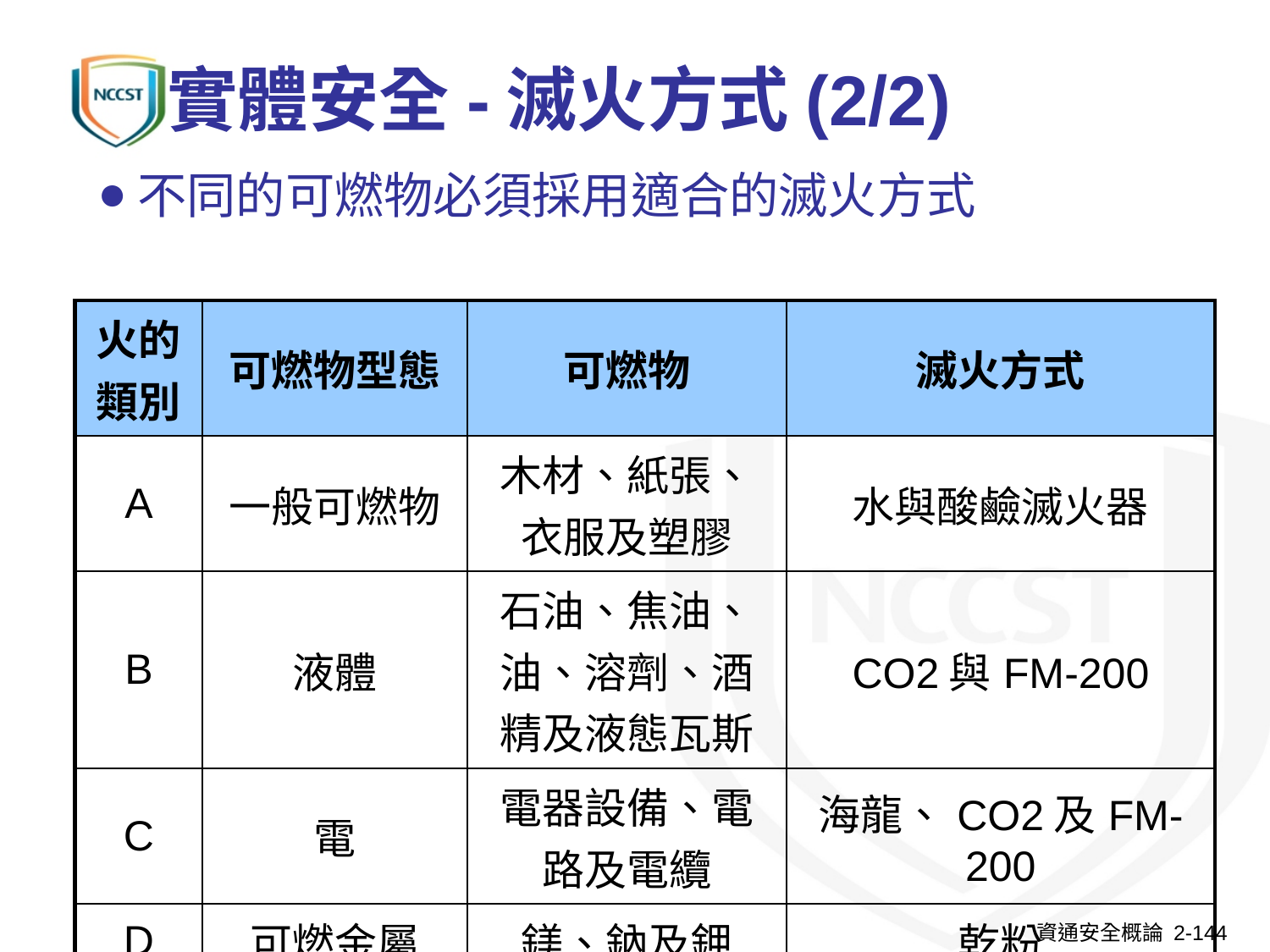

# 實體安全-滅火方式(2/2)
不同的可燃物必須採用適合的滅火方式
| 火的類別 | 可燃物型態 | 可燃物 | 滅火方式 |
| --- | --- | --- | --- |
| A | 一般可燃物 | 木材、紙張、衣服及塑膠 | 水與酸鹼滅火器 |
| B | 液體 | 石油、焦油、油、溶劑、酒精及液態瓦斯 | CO2與FM-200 |
| C | 電 | 電器設備、電路及電纜 | 海龍、CO2及FM-200 |
| D | 可燃金屬 | 鎂、鈉及鉀 | 乾粉 |